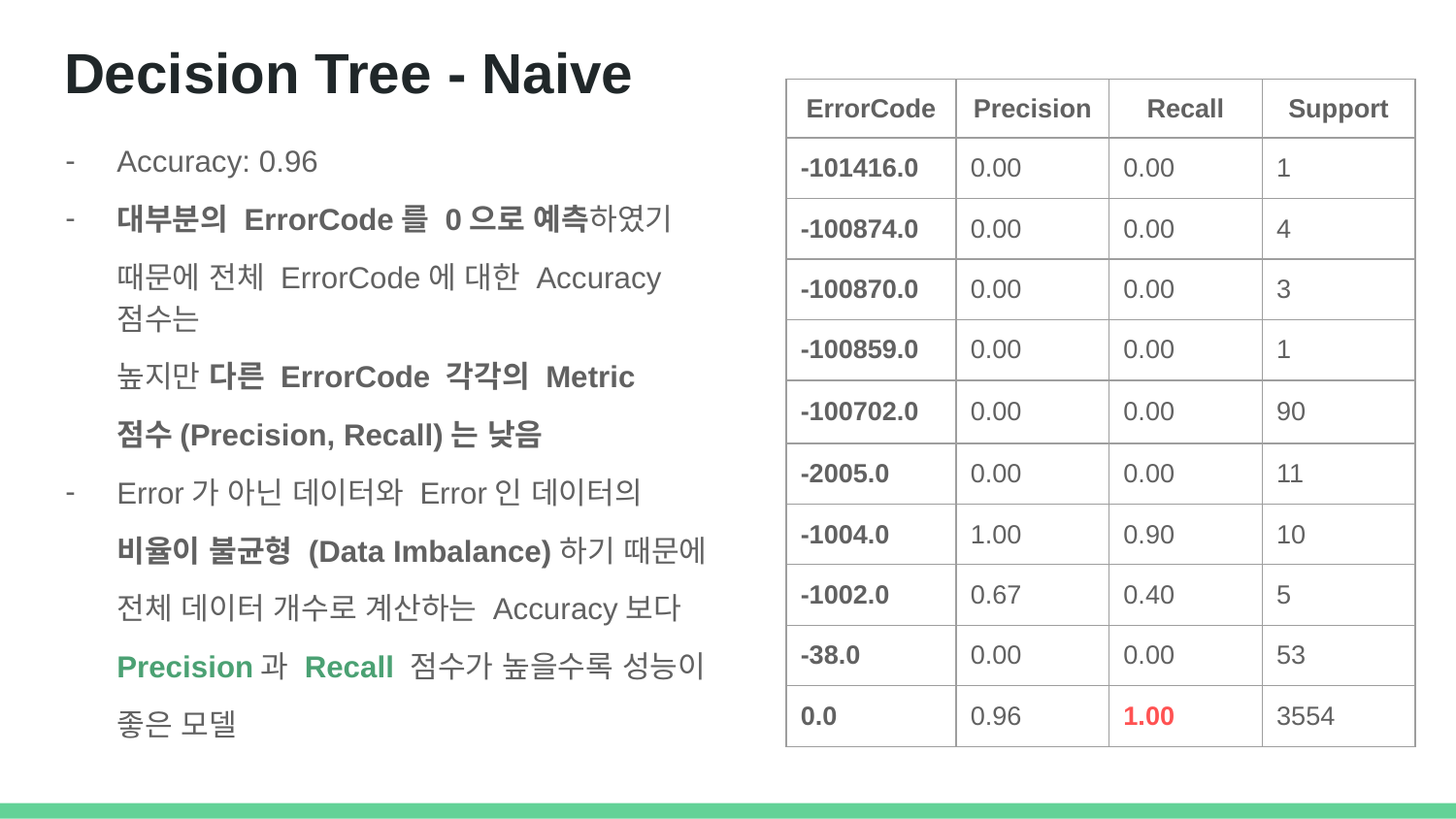

# Decision Tree - Naive
| ErrorCode | Precision | Recall | Support |
| --- | --- | --- | --- |
| -101416.0 | 0.00 | 0.00 | 1 |
| -100874.0 | 0.00 | 0.00 | 4 |
| -100870.0 | 0.00 | 0.00 | 3 |
| -100859.0 | 0.00 | 0.00 | 1 |
| -100702.0 | 0.00 | 0.00 | 90 |
| -2005.0 | 0.00 | 0.00 | 11 |
| -1004.0 | 1.00 | 0.90 | 10 |
| -1002.0 | 0.67 | 0.40 | 5 |
| -38.0 | 0.00 | 0.00 | 53 |
| 0.0 | 0.96 | 1.00 | 3554 |
Accuracy: 0.96
대부분의 ErrorCode를 0으로 예측하였기
때문에 전체 ErrorCode에 대한 Accuracy 점수는
높지만 다른 ErrorCode 각각의 Metric
점수(Precision, Recall)는 낮음
Error가 아닌 데이터와 Error인 데이터의
비율이 불균형 (Data Imbalance)하기 때문에
전체 데이터 개수로 계산하는 Accuracy보다
Precision과 Recall 점수가 높을수록 성능이
좋은 모델